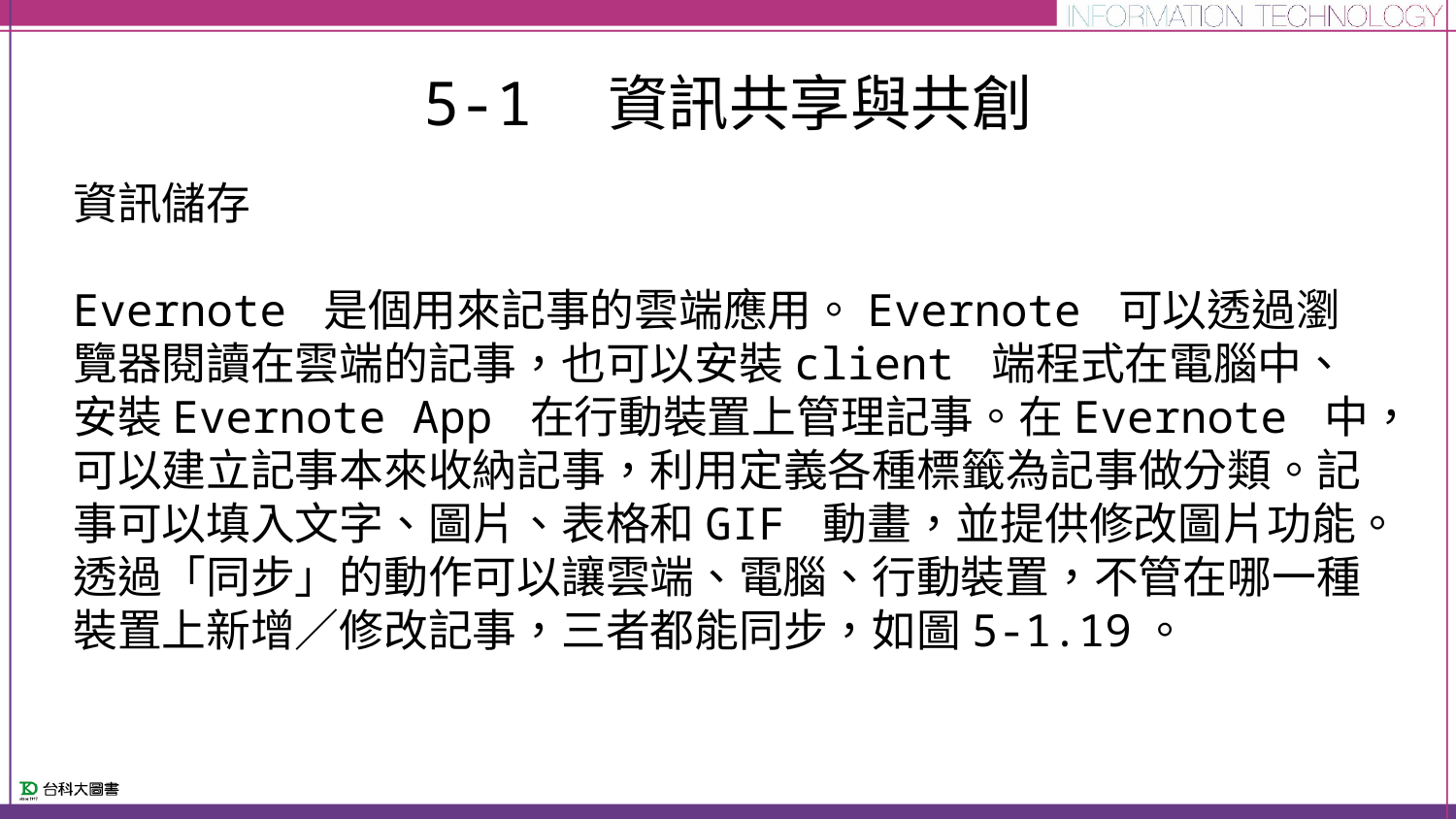

# 5-1　資訊共享與共創
資訊儲存

Evernote 是個用來記事的雲端應用。Evernote 可以透過瀏覽器閱讀在雲端的記事，也可以安裝client 端程式在電腦中、安裝Evernote App 在行動裝置上管理記事。在Evernote 中，可以建立記事本來收納記事，利用定義各種標籤為記事做分類。記事可以填入文字、圖片、表格和GIF 動畫，並提供修改圖片功能。透過「同步」的動作可以讓雲端、電腦、行動裝置，不管在哪一種裝置上新增／修改記事，三者都能同步，如圖5-1.19。